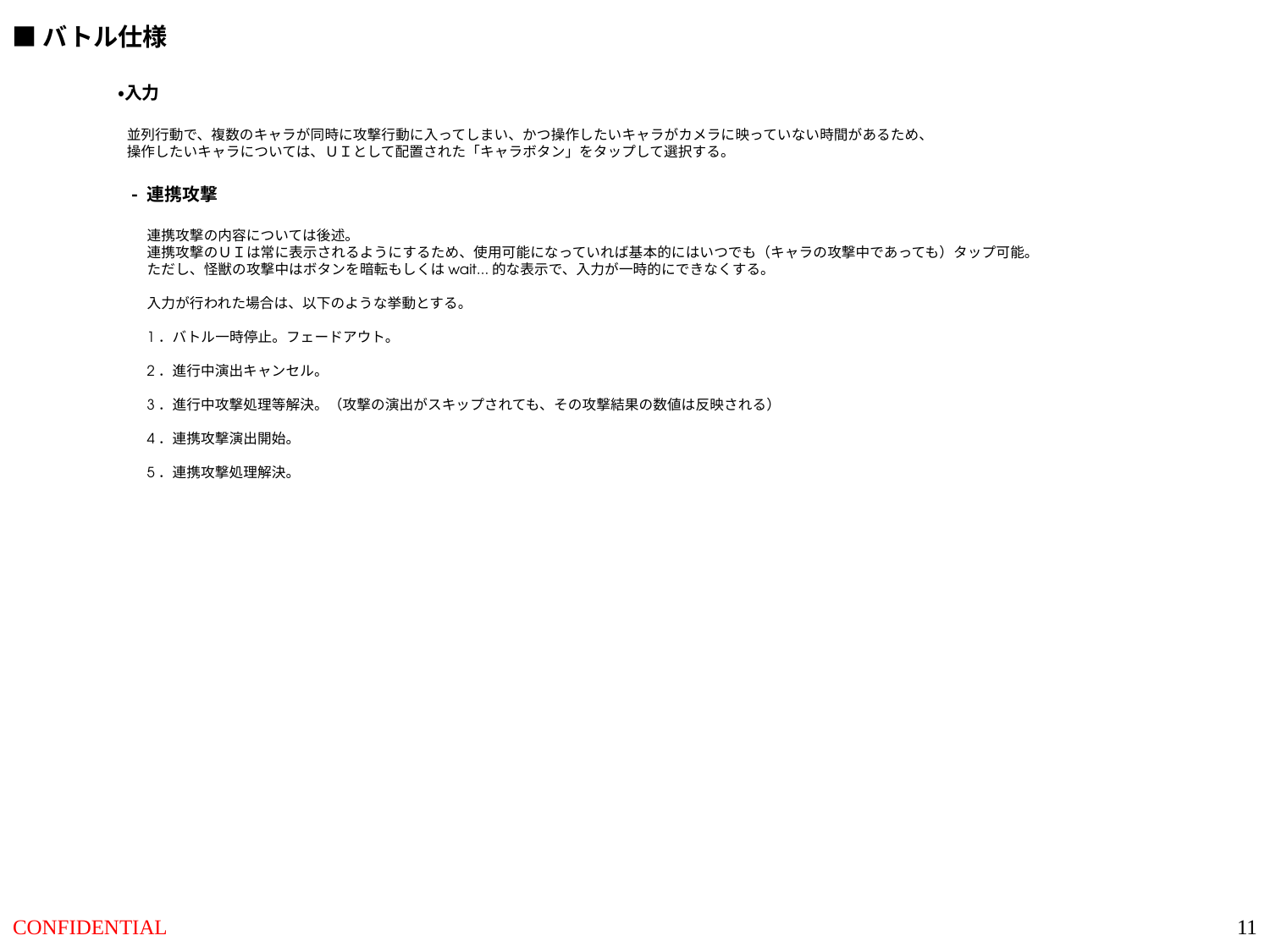

■バトル仕様
・入力
並列行動で、複数のキャラが同時に攻撃行動に入ってしまい、かつ操作したいキャラがカメラに映っていない時間があるため、
操作したいキャラについては、ＵＩとして配置された「キャラボタン」をタップして選択する。
- 連携攻撃
連携攻撃の内容については後述。
連携攻撃のＵＩは常に表示されるようにするため、使用可能になっていれば基本的にはいつでも（キャラの攻撃中であっても）タップ可能。
ただし、怪獣の攻撃中はボタンを暗転もしくはwait…的な表示で、入力が一時的にできなくする。

入力が行われた場合は、以下のような挙動とする。

1．バトル一時停止。フェードアウト。

2．進行中演出キャンセル。

3．進行中攻撃処理等解決。（攻撃の演出がスキップされても、その攻撃結果の数値は反映される）

4．連携攻撃演出開始。

5．連携攻撃処理解決。
11
CONFIDENTIAL